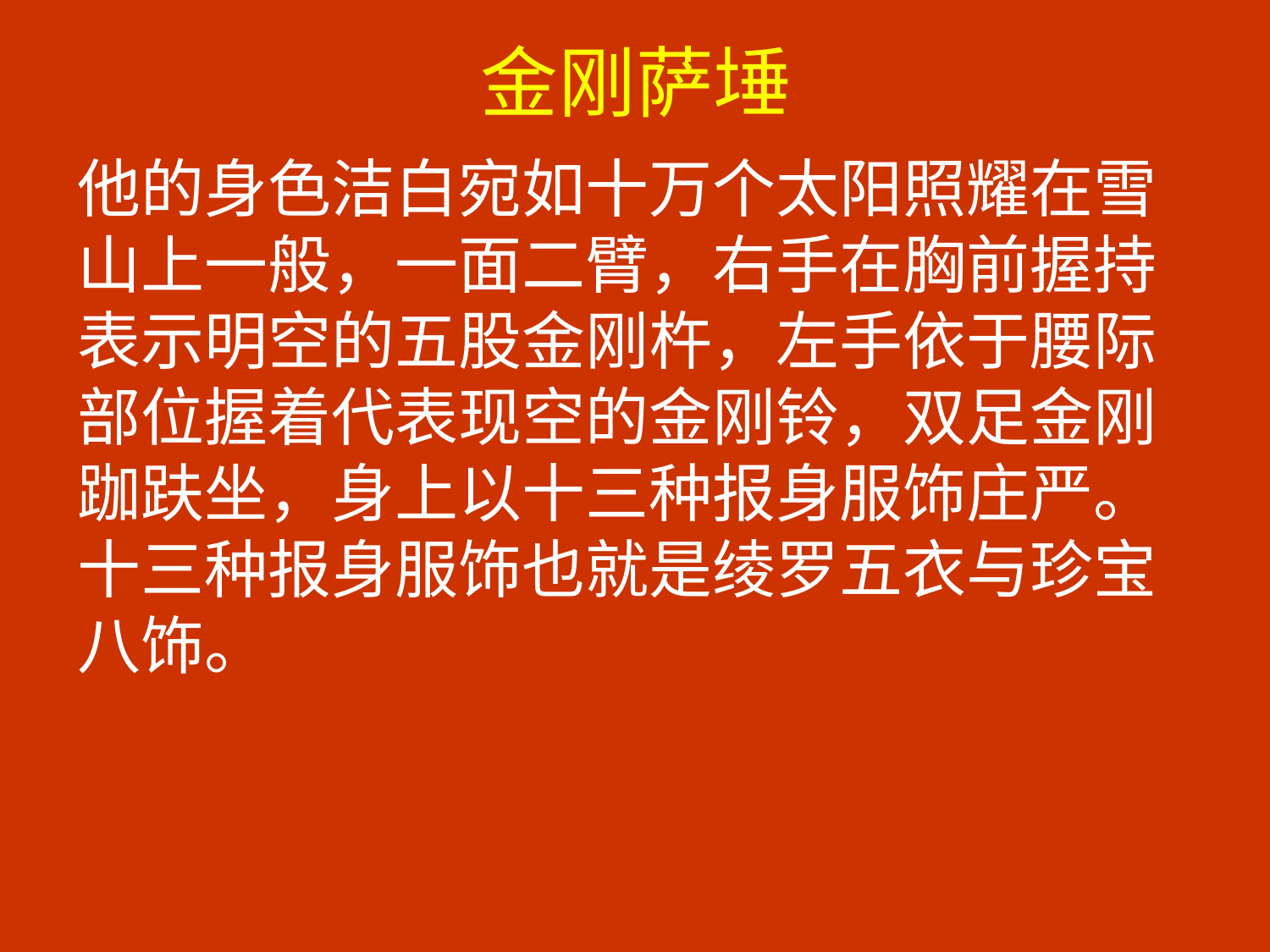

# 金刚萨埵
他的身色洁白宛如十万个太阳照耀在雪山上一般，一面二臂，右手在胸前握持表示明空的五股金刚杵，左手依于腰际部位握着代表现空的金刚铃，双足金刚跏趺坐，身上以十三种报身服饰庄严。十三种报身服饰也就是绫罗五衣与珍宝八饰。